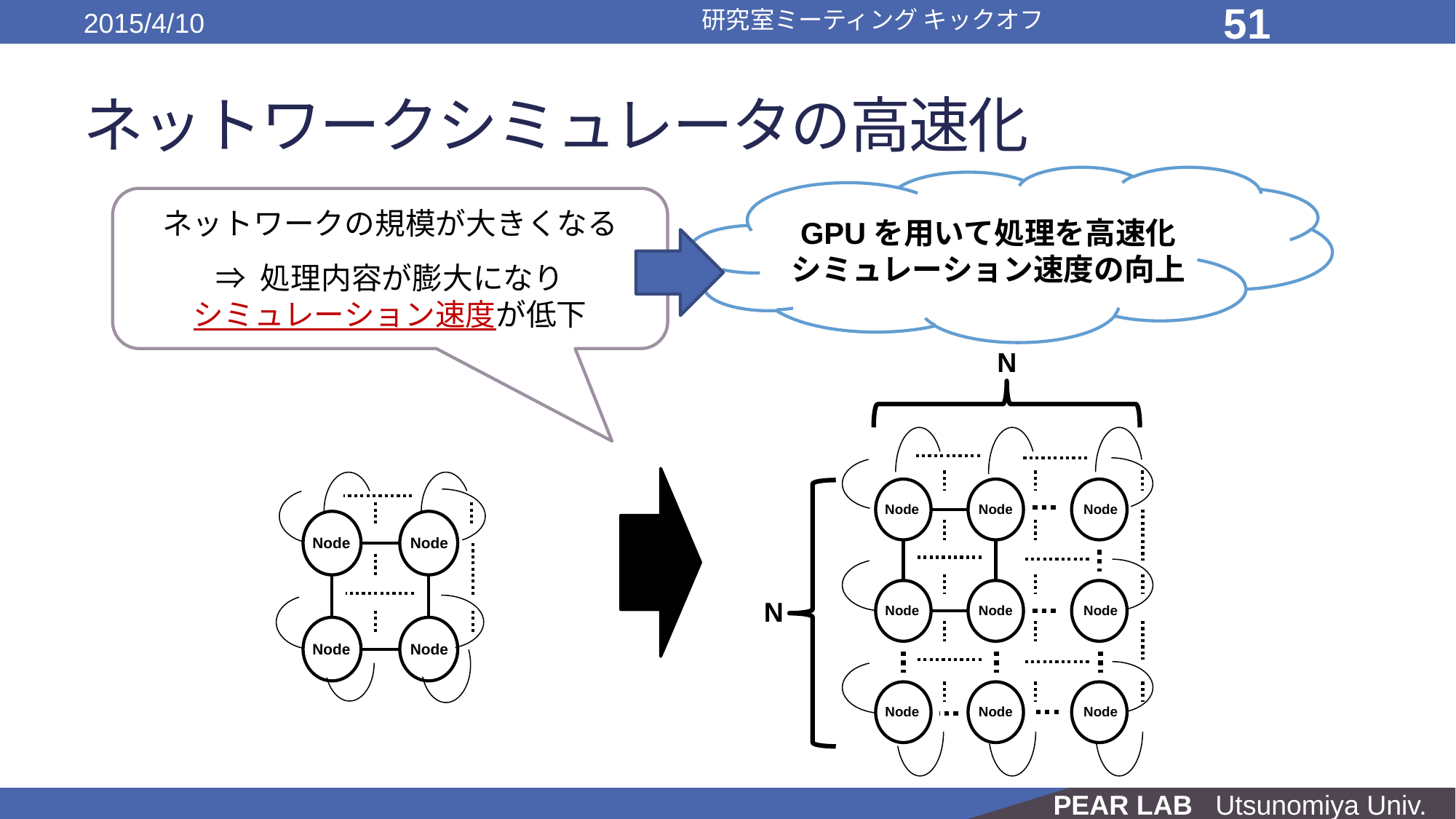

2015/4/10
研究室ミーティング キックオフ
51
# ネットワークシミュレータの高速化
GPUを用いて処理を高速化
シミュレーション速度の向上
ネットワークの規模が大きくなる

⇒ 処理内容が膨大になり
シミュレーション速度が低下

N

Node
Node
Node
Node
Node
Node
Node
Node
Node

N

Node
Node
Node
Node